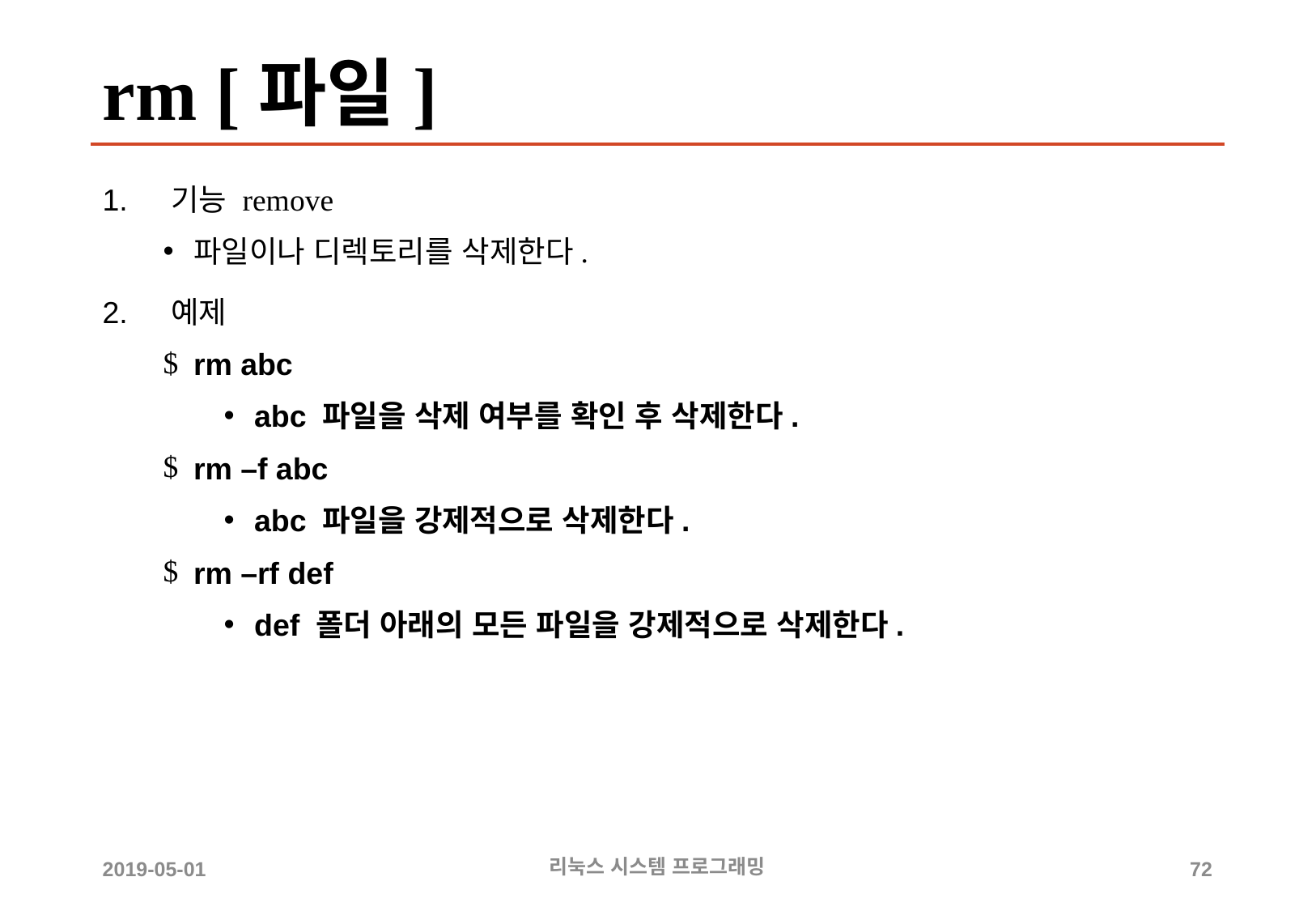

# rm [파일]
기능 remove
파일이나 디렉토리를 삭제한다.
예제
rm abc
abc 파일을 삭제 여부를 확인 후 삭제한다.
rm –f abc
abc 파일을 강제적으로 삭제한다.
rm –rf def
def 폴더 아래의 모든 파일을 강제적으로 삭제한다.

2019-05-01
리눅스 시스템 프로그래밍
72